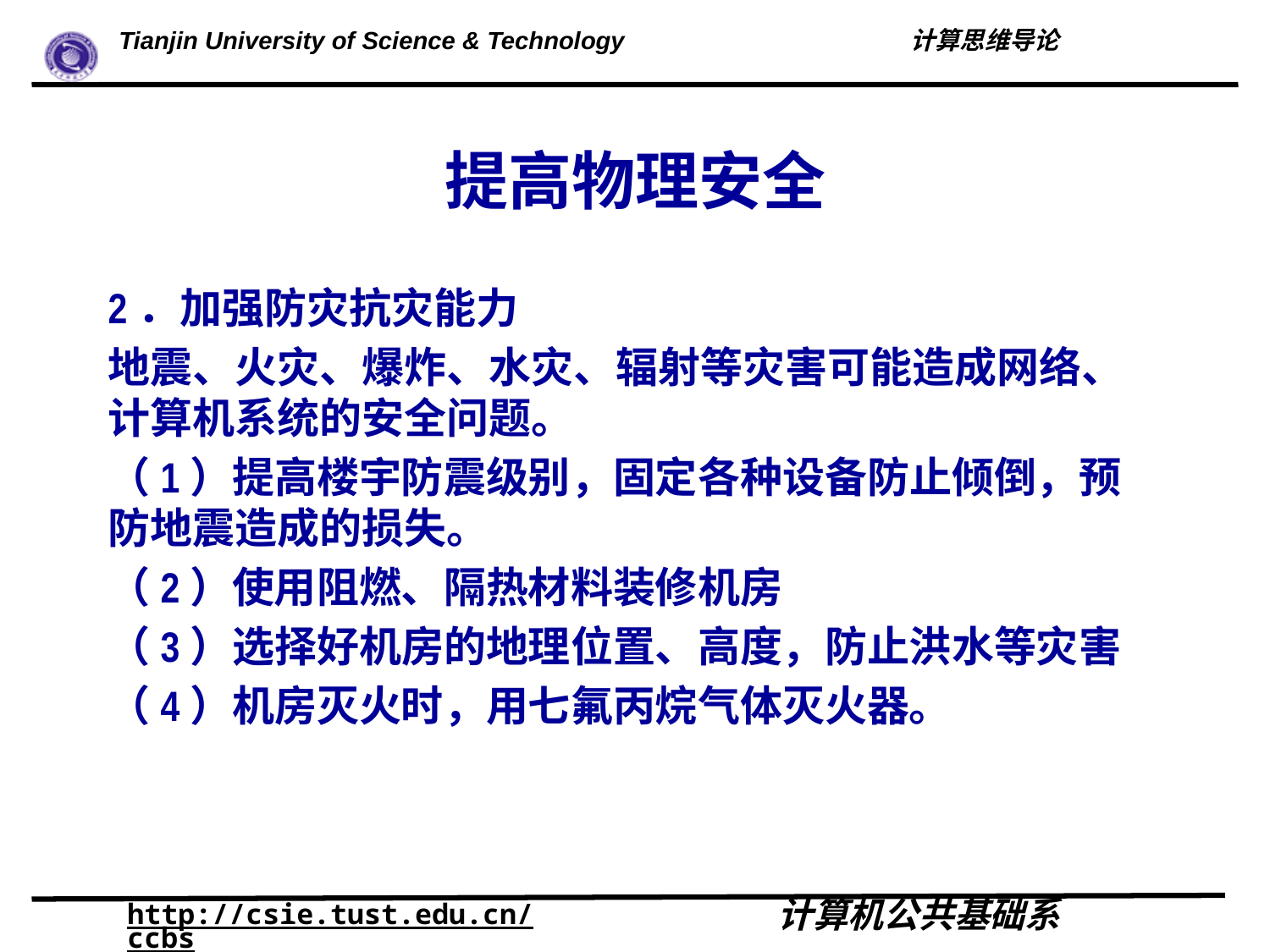

# 提高物理安全
2．加强防灾抗灾能力
地震、火灾、爆炸、水灾、辐射等灾害可能造成网络、计算机系统的安全问题。
（1）提高楼宇防震级别，固定各种设备防止倾倒，预防地震造成的损失。
（2）使用阻燃、隔热材料装修机房
（3）选择好机房的地理位置、高度，防止洪水等灾害
（4）机房灭火时，用七氟丙烷气体灭火器。